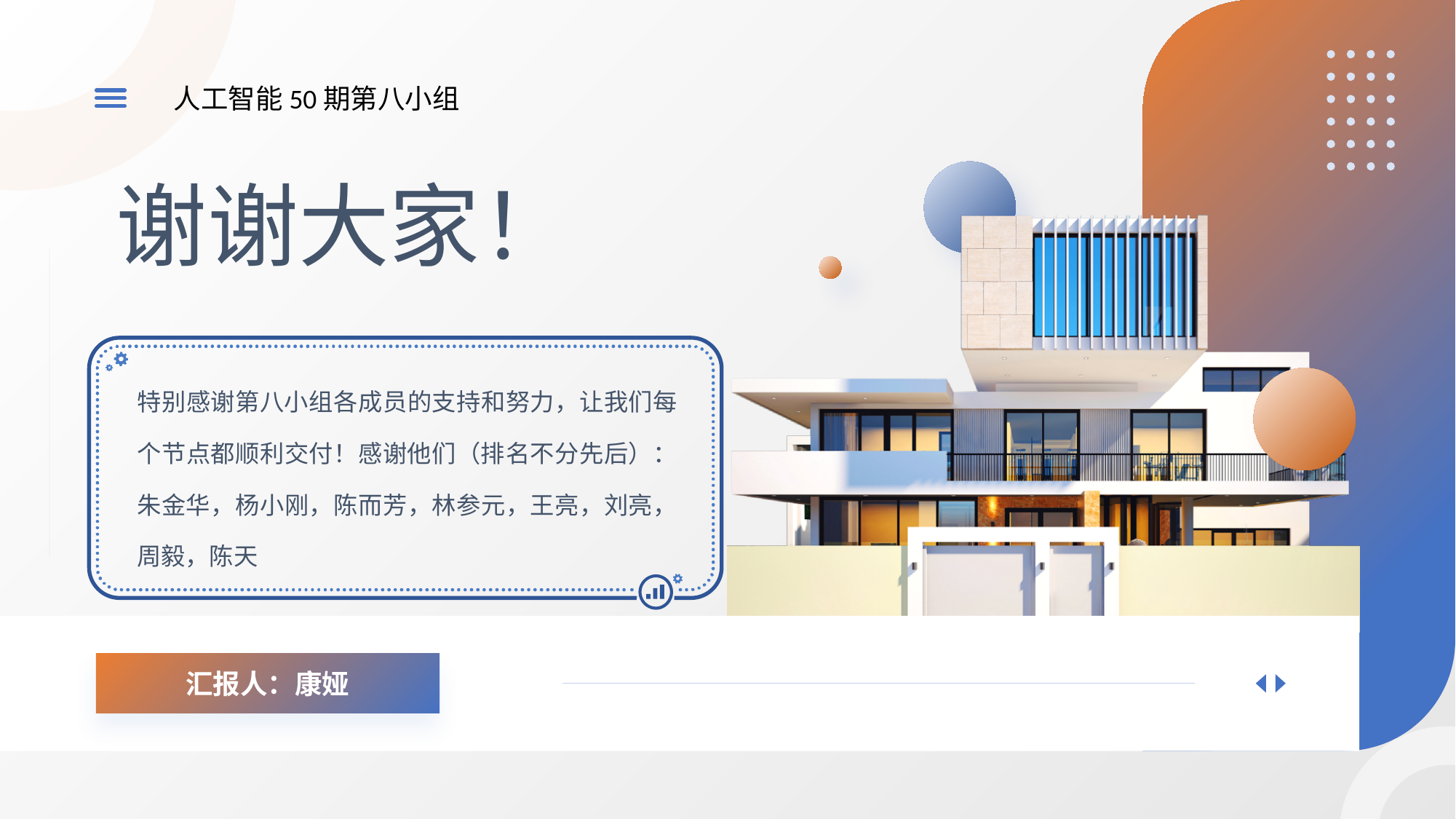

人工智能50期第八小组
# 谢谢大家！

特别感谢第八小组各成员的支持和努力，让我们每个节点都顺利交付！感谢他们（排名不分先后）：朱金华，杨小刚，陈而芳，林参元，王亮，刘亮，周毅，陈天
汇报人：康娅